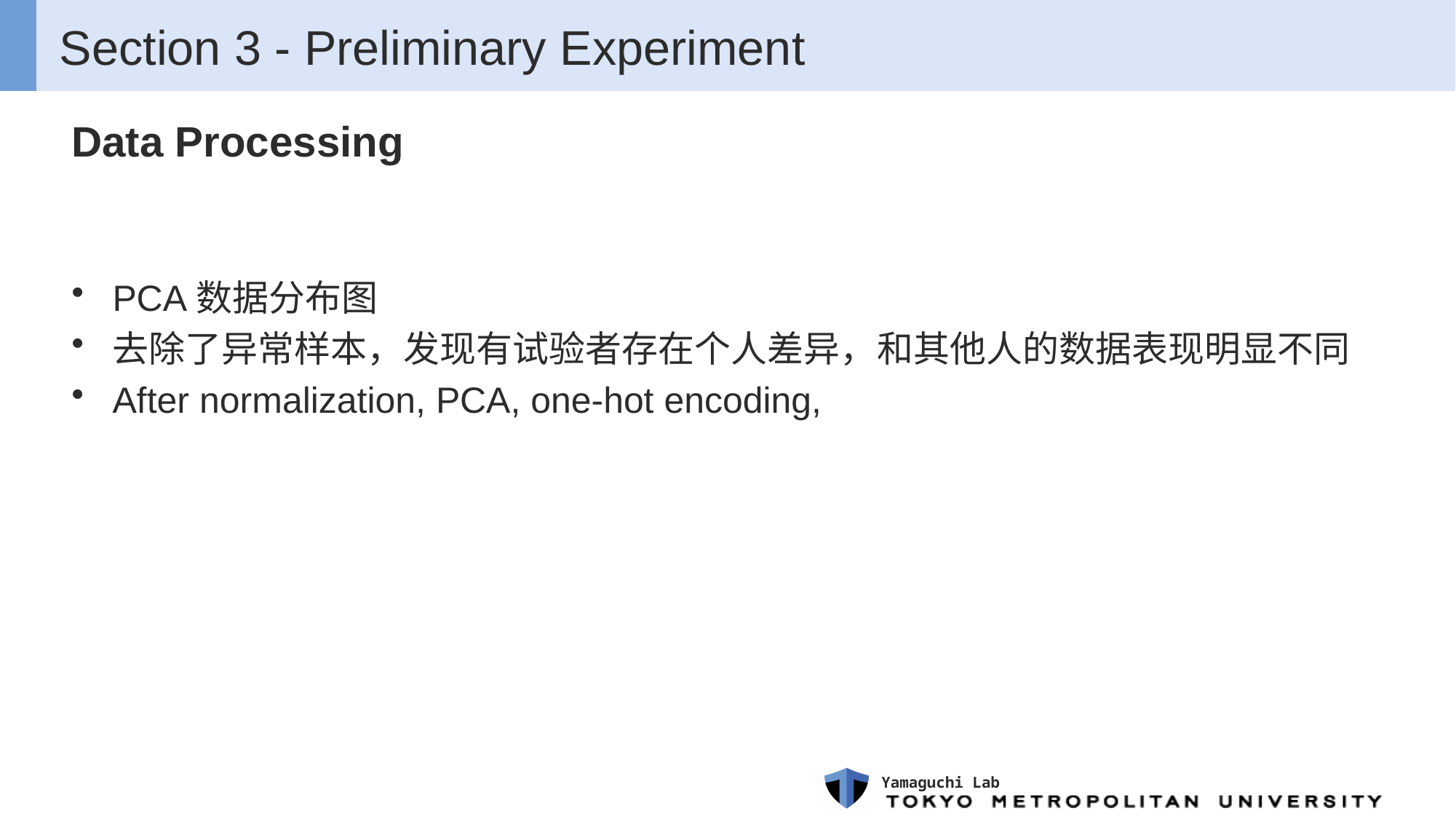

# Section 3 - Preliminary Experiment
Data Processing

PCA数据分布图
去除了异常样本，发现有试验者存在个人差异，和其他人的数据表现明显不同
After normalization, PCA, one-hot encoding,
11